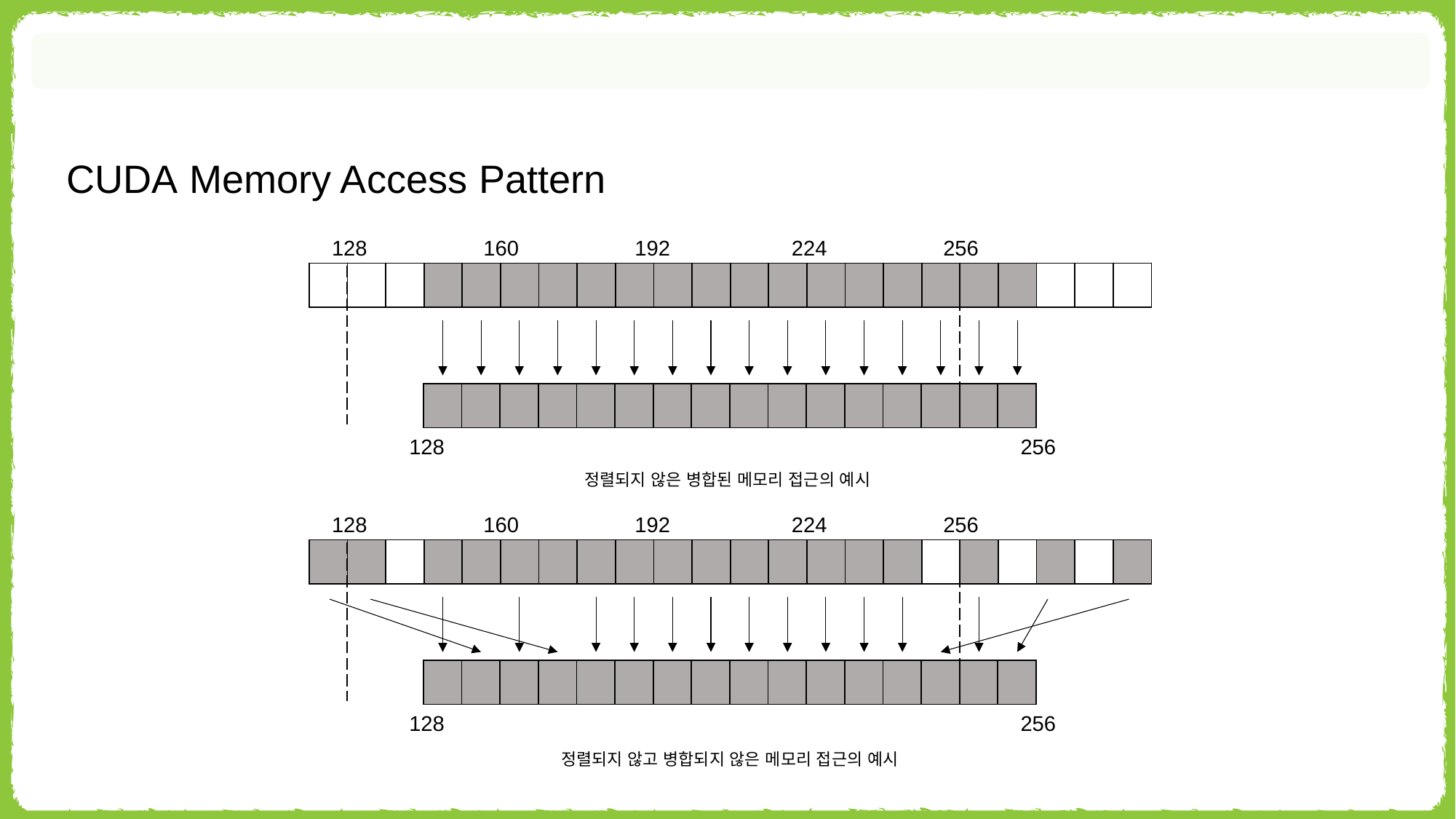

CUDA Memory Access Pattern
128
160
192
224
256
|  |  |  |  |  |  |  |  |  |  |  |  |  |  |  |  |  |  |  |  |  |  |
| --- | --- | --- | --- | --- | --- | --- | --- | --- | --- | --- | --- | --- | --- | --- | --- | --- | --- | --- | --- | --- | --- |
|  |  |  |  |  |  |  |  |  |  |  |  |  |  |  |  |
| --- | --- | --- | --- | --- | --- | --- | --- | --- | --- | --- | --- | --- | --- | --- | --- |
128
256
정렬되지 않은 병합된 메모리 접근의 예시
128
160
192
224
256
|  |  |  |  |  |  |  |  |  |  |  |  |  |  |  |  |  |  |  |  |  |  |
| --- | --- | --- | --- | --- | --- | --- | --- | --- | --- | --- | --- | --- | --- | --- | --- | --- | --- | --- | --- | --- | --- |
|  |  |  |  |  |  |  |  |  |  |  |  |  |  |  |  |
| --- | --- | --- | --- | --- | --- | --- | --- | --- | --- | --- | --- | --- | --- | --- | --- |
128
256
정렬되지 않고 병합되지 않은 메모리 접근의 예시